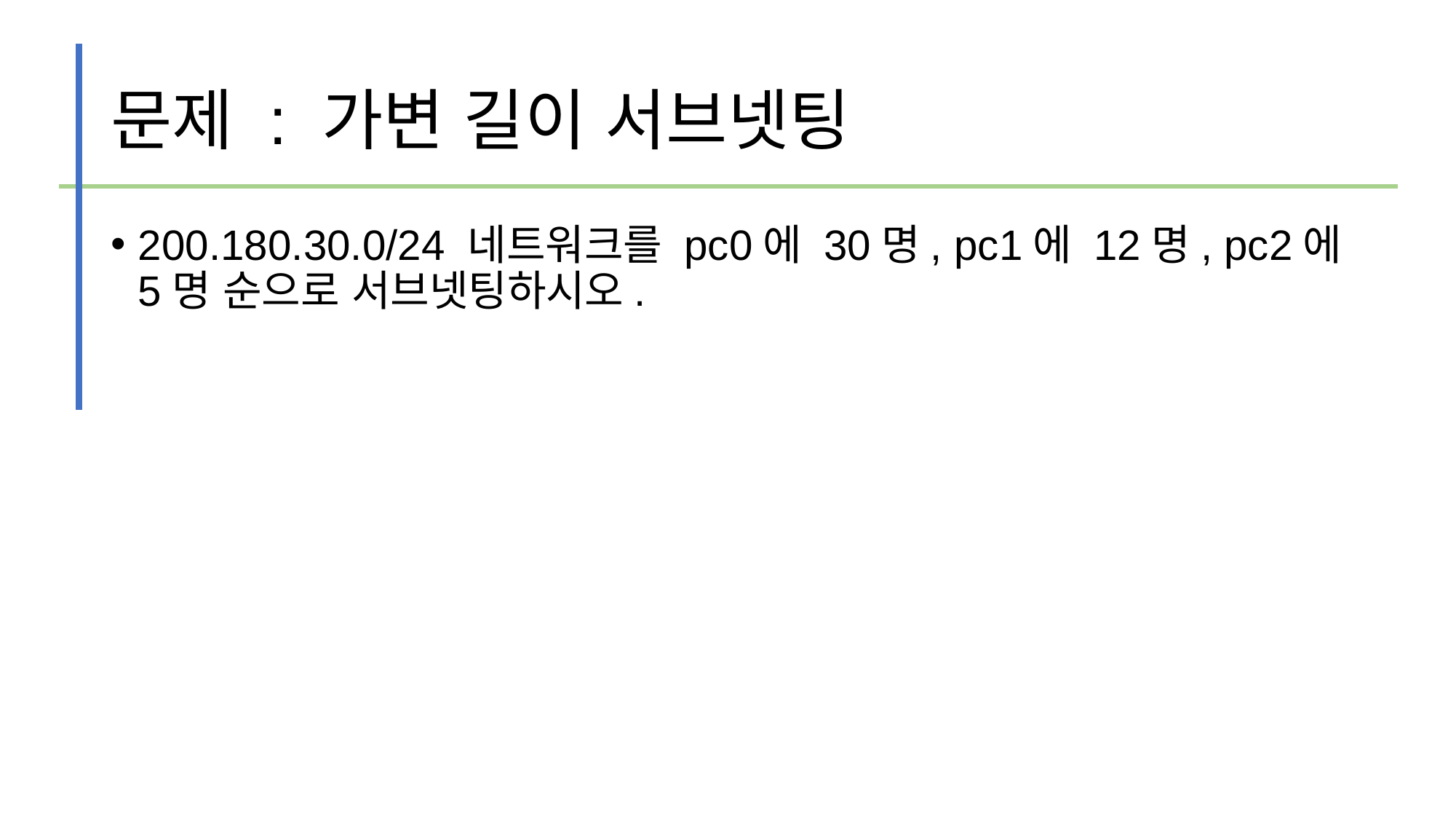

# 문제 : 가변 길이 서브넷팅
200.180.30.0/24 네트워크를 pc0에 30명, pc1에 12명, pc2에 5명 순으로 서브넷팅하시오.